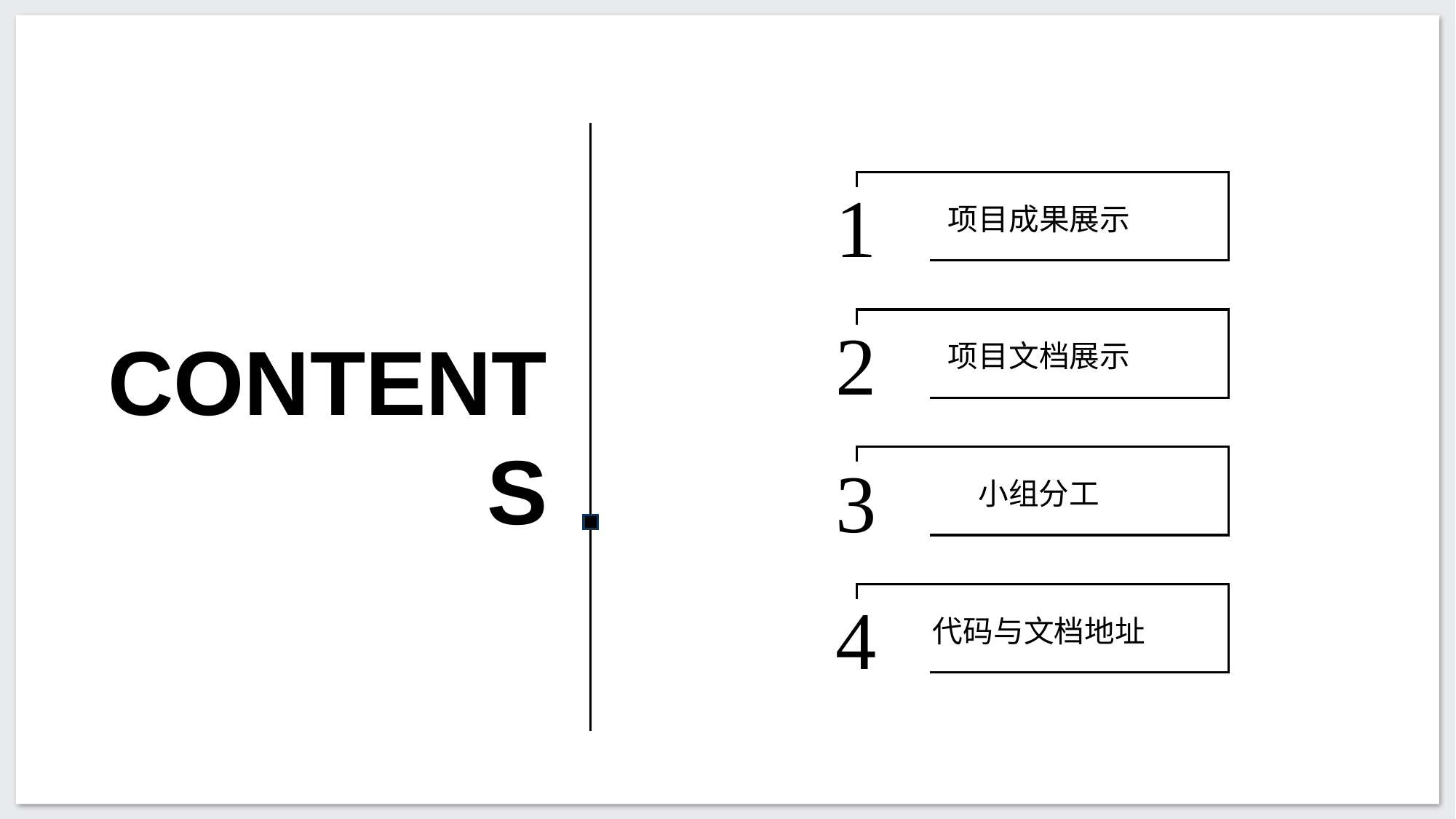

PPT模板 http://www.1ppt.com/moban/
1

项目成果展示
2

项目文档展示
CONTENTS
3

小组分工

4

代码与文档地址